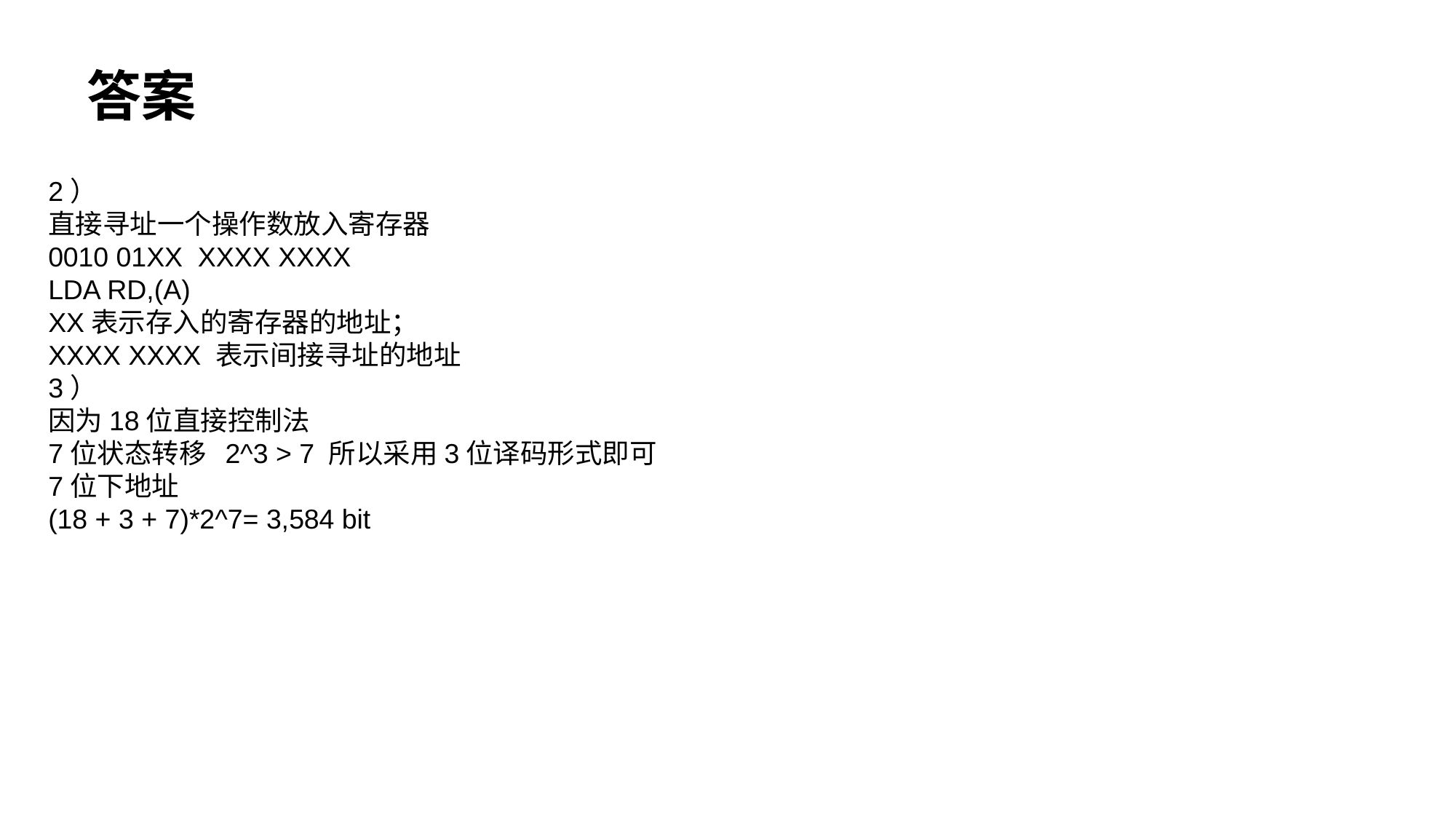

答案
2）
直接寻址一个操作数放入寄存器
0010 01XX  XXXX XXXX
LDA RD,(A)
XX表示存入的寄存器的地址；
XXXX XXXX 表示间接寻址的地址
3）
因为18位直接控制法
7位状态转移  2^3 > 7 所以采用3位译码形式即可
7位下地址
(18 + 3 + 7)*2^7= 3,584 bit